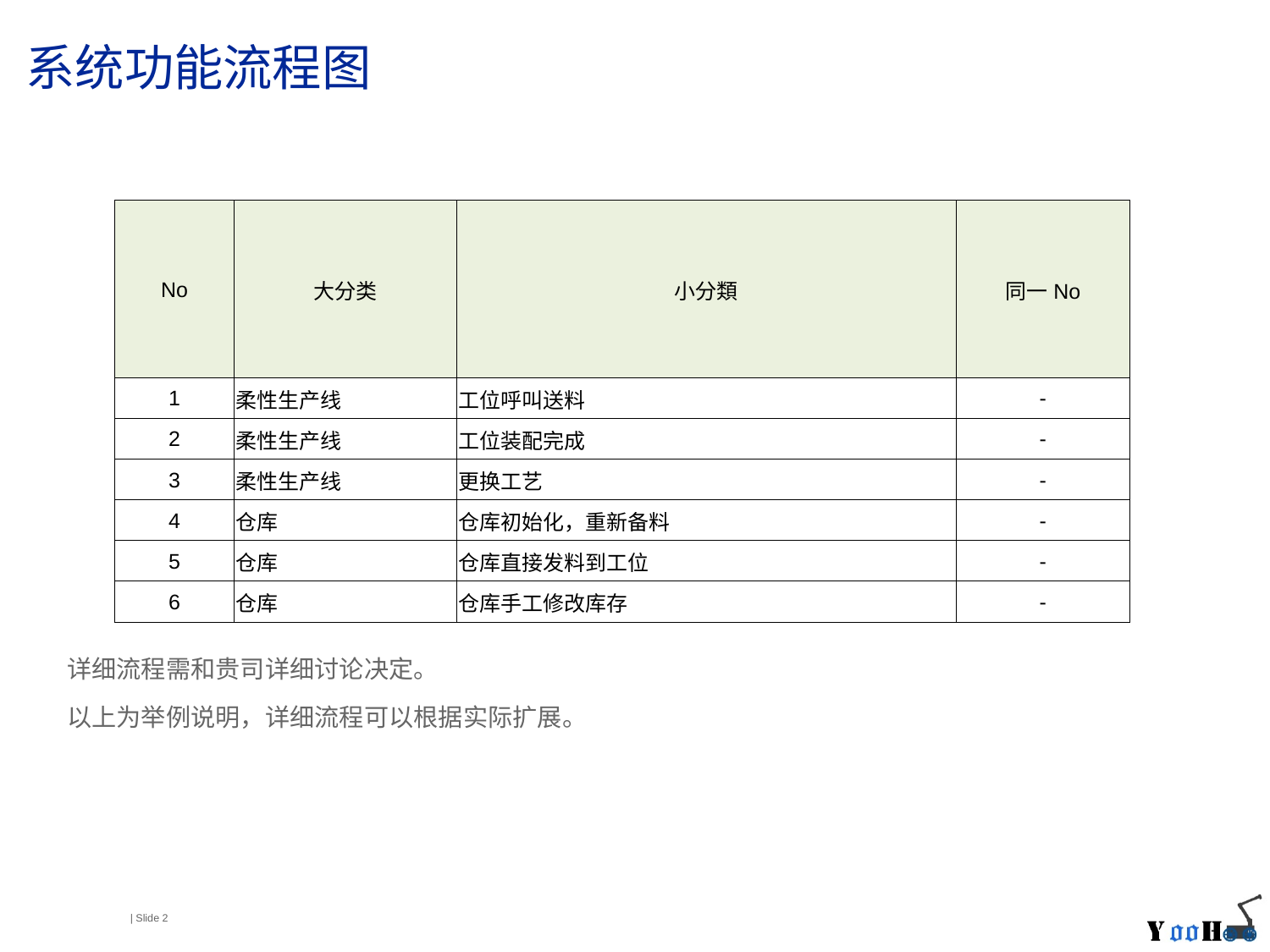

# 系统功能流程图

| No | 大分类 | 小分類 | 同一No |
| --- | --- | --- | --- |
| 1 | 柔性生产线 | 工位呼叫送料 | - |
| 2 | 柔性生产线 | 工位装配完成 | - |
| 3 | 柔性生产线 | 更换工艺 | - |
| 4 | 仓库 | 仓库初始化，重新备料 | - |
| 5 | 仓库 | 仓库直接发料到工位 | - |
| 6 | 仓库 | 仓库手工修改库存 | - |
详细流程需和贵司详细讨论决定。
以上为举例说明，详细流程可以根据实际扩展。